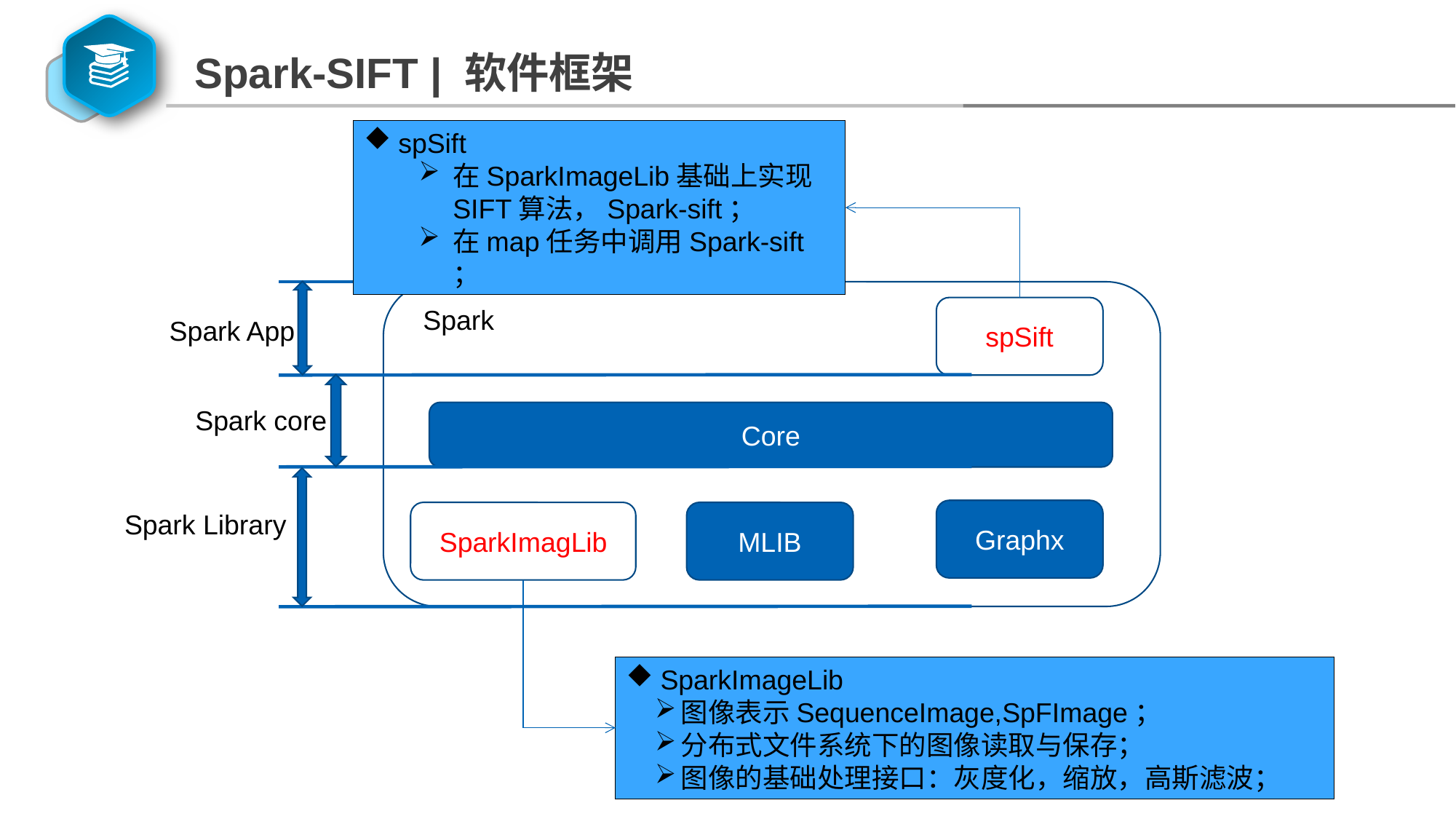

Spark-SIFT | 软件框架

spSift
在SparkImageLib基础上实现SIFT算法，Spark-sift；
在map任务中调用Spark-sift ；

Spark
spSift
Spark App

Spark core
Core

Graphx
Spark Library
SparkImagLib
MLIB
SparkImageLib
图像表示SequenceImage,SpFImage；
分布式文件系统下的图像读取与保存；
图像的基础处理接口：灰度化，缩放，高斯滤波；